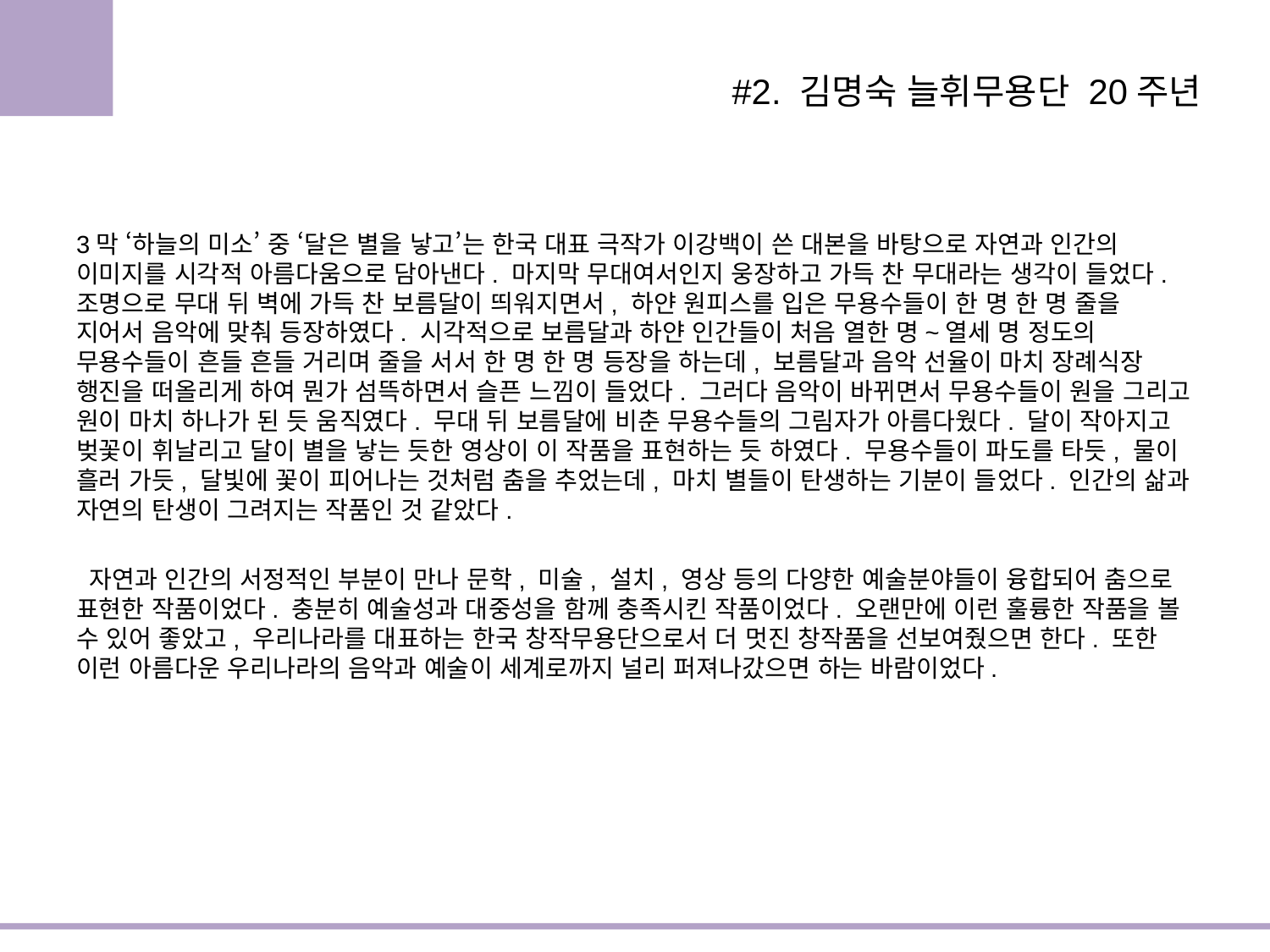

#2. 김명숙 늘휘무용단 20주년
3막 ‘하늘의 미소’ 중 ‘달은 별을 낳고’는 한국 대표 극작가 이강백이 쓴 대본을 바탕으로 자연과 인간의 이미지를 시각적 아름다움으로 담아낸다. 마지막 무대여서인지 웅장하고 가득 찬 무대라는 생각이 들었다. 조명으로 무대 뒤 벽에 가득 찬 보름달이 띄워지면서, 하얀 원피스를 입은 무용수들이 한 명 한 명 줄을 지어서 음악에 맞춰 등장하였다. 시각적으로 보름달과 하얀 인간들이 처음 열한 명~열세 명 정도의 무용수들이 흔들 흔들 거리며 줄을 서서 한 명 한 명 등장을 하는데, 보름달과 음악 선율이 마치 장례식장 행진을 떠올리게 하여 뭔가 섬뜩하면서 슬픈 느낌이 들었다. 그러다 음악이 바뀌면서 무용수들이 원을 그리고 원이 마치 하나가 된 듯 움직였다. 무대 뒤 보름달에 비춘 무용수들의 그림자가 아름다웠다. 달이 작아지고 벚꽃이 휘날리고 달이 별을 낳는 듯한 영상이 이 작품을 표현하는 듯 하였다. 무용수들이 파도를 타듯, 물이 흘러 가듯, 달빛에 꽃이 피어나는 것처럼 춤을 추었는데, 마치 별들이 탄생하는 기분이 들었다. 인간의 삶과 자연의 탄생이 그려지는 작품인 것 같았다.

 자연과 인간의 서정적인 부분이 만나 문학, 미술, 설치, 영상 등의 다양한 예술분야들이 융합되어 춤으로 표현한 작품이었다. 충분히 예술성과 대중성을 함께 충족시킨 작품이었다. 오랜만에 이런 훌륭한 작품을 볼 수 있어 좋았고, 우리나라를 대표하는 한국 창작무용단으로서 더 멋진 창작품을 선보여줬으면 한다. 또한 이런 아름다운 우리나라의 음악과 예술이 세계로까지 널리 퍼져나갔으면 하는 바람이었다.